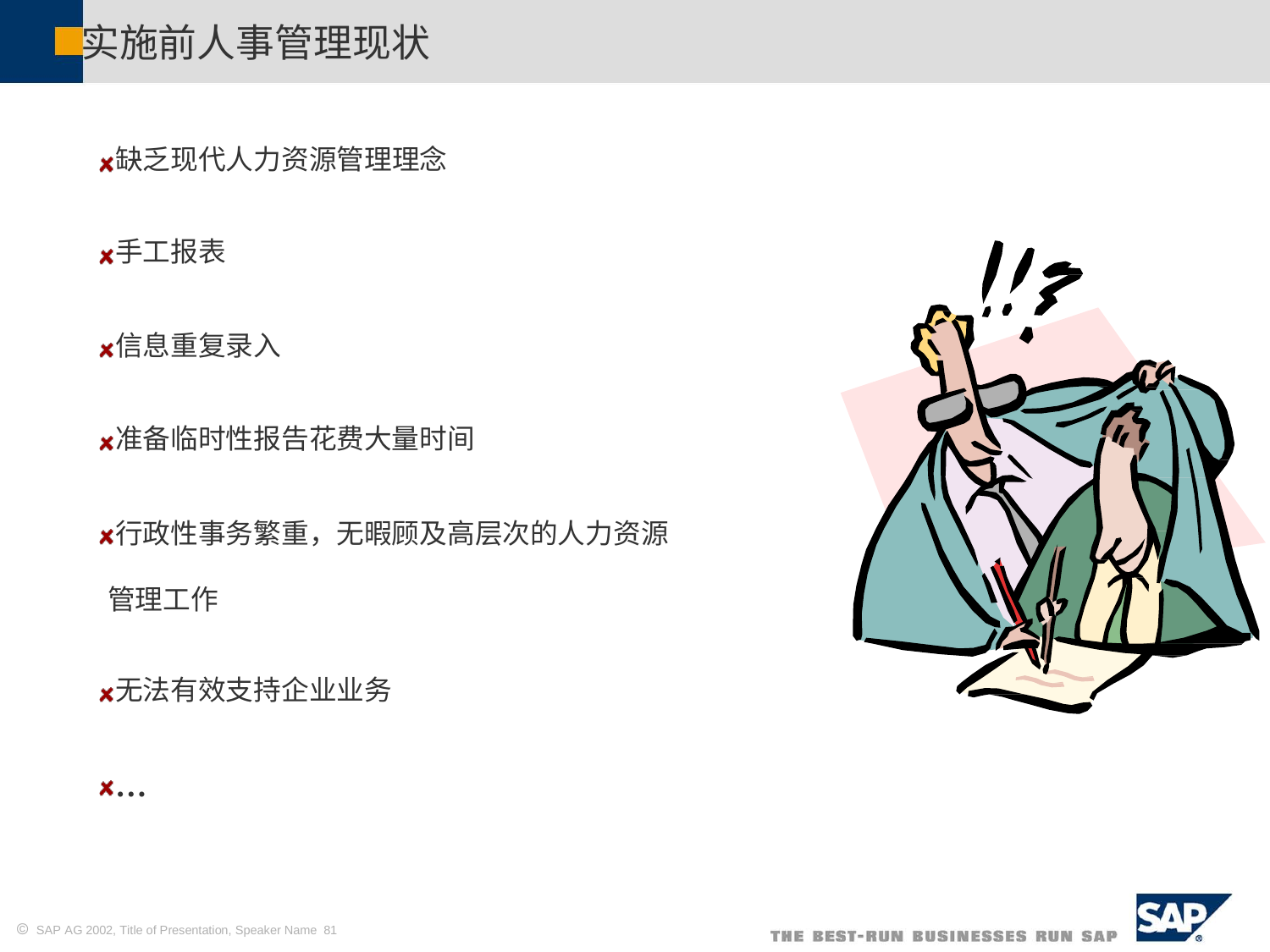

实施前人事管理现状
缺乏现代人力资源管理理念

手工报表

信息重复录入

准备临时性报告花费大量时间

行政性事务繁重，无暇顾及高层次的人力资源
管理工作

无法有效支持企业业务

…

©  SAP AG 2002, Title of Presentation, Speaker Name  81